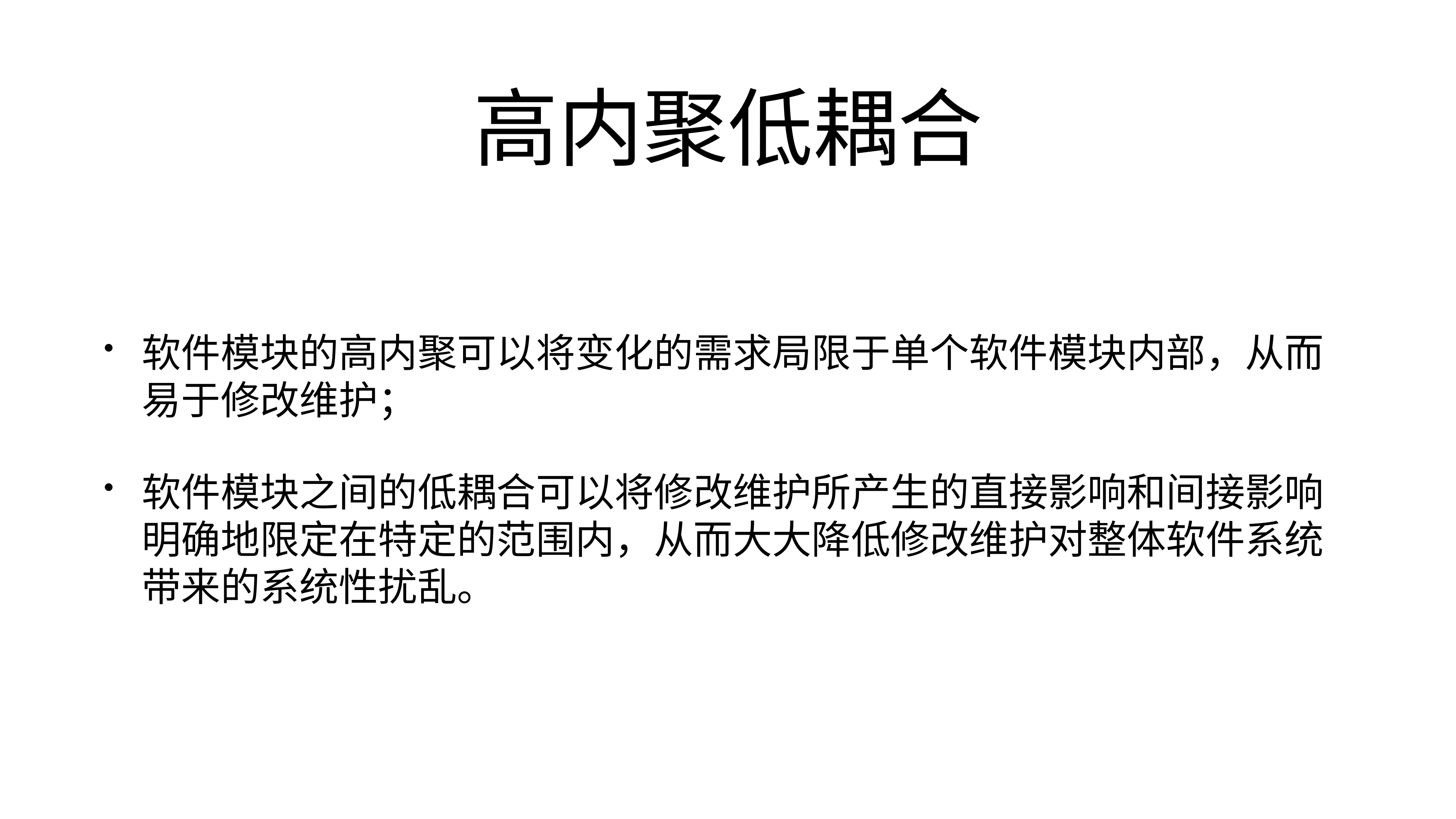

# 高内聚低耦合
软件模块的高内聚可以将变化的需求局限于单个软件模块内部，从而易于修改维护；
软件模块之间的低耦合可以将修改维护所产生的直接影响和间接影响明确地限定在特定的范围内，从而大大降低修改维护对整体软件系统带来的系统性扰乱。